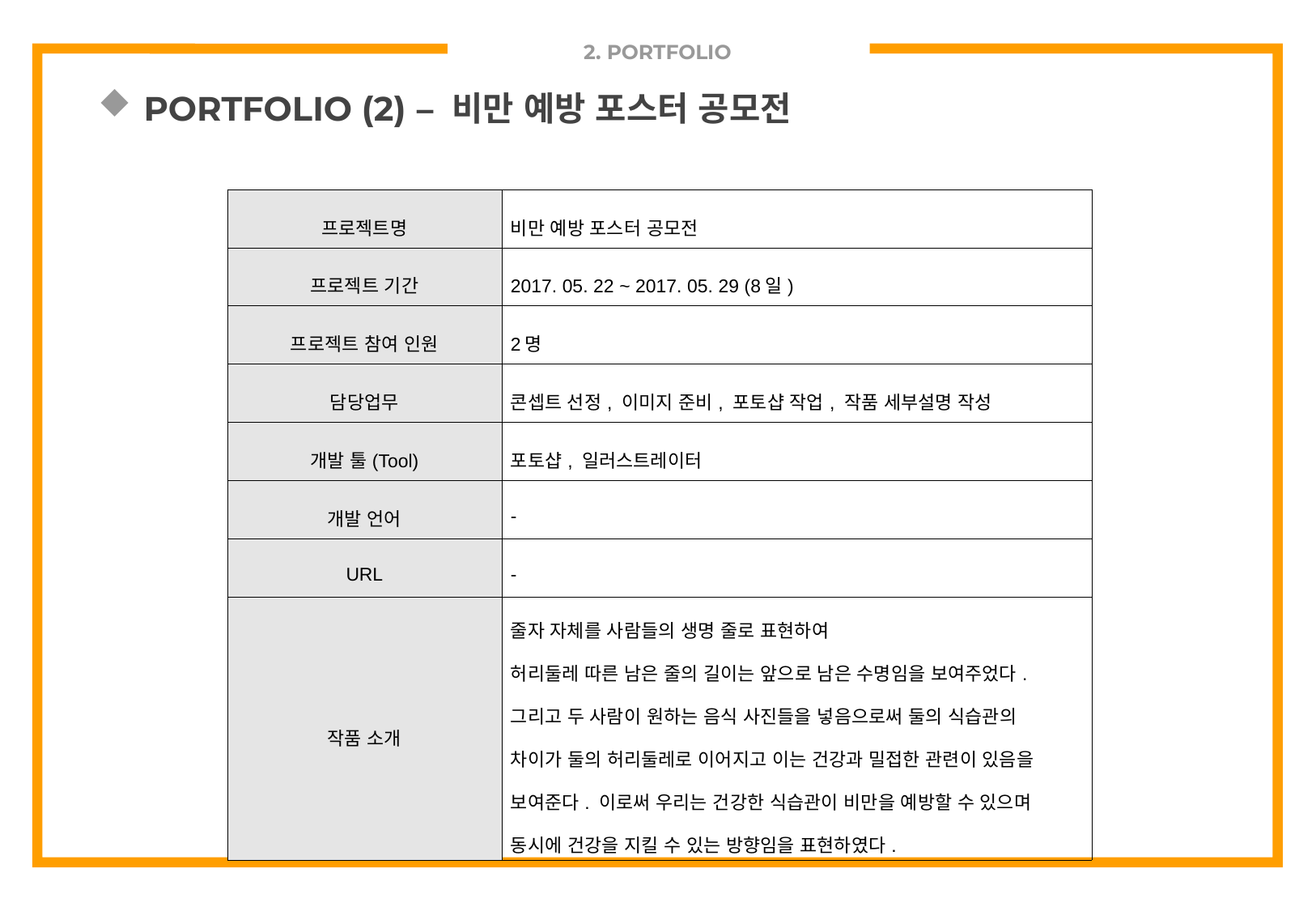

# 2. PORTFOLIO
PORTFOLIO (2) – 비만 예방 포스터 공모전

| 프로젝트명 | 비만 예방 포스터 공모전 |
| --- | --- |
| 프로젝트 기간 | 2017. 05. 22 ~ 2017. 05. 29 (8일) |
| 프로젝트 참여 인원 | 2명 |
| 담당업무 | 콘셉트 선정, 이미지 준비, 포토샵 작업, 작품 세부설명 작성 |
| 개발 툴(Tool) | 포토샵, 일러스트레이터 |
| 개발 언어 | - |
| URL | - |
| 작품 소개 | 줄자 자체를 사람들의 생명 줄로 표현하여 허리둘레 따른 남은 줄의 길이는 앞으로 남은 수명임을 보여주었다. 그리고 두 사람이 원하는 음식 사진들을 넣음으로써 둘의 식습관의 차이가 둘의 허리둘레로 이어지고 이는 건강과 밀접한 관련이 있음을 보여준다. 이로써 우리는 건강한 식습관이 비만을 예방할 수 있으며 동시에 건강을 지킬 수 있는 방향임을 표현하였다. |